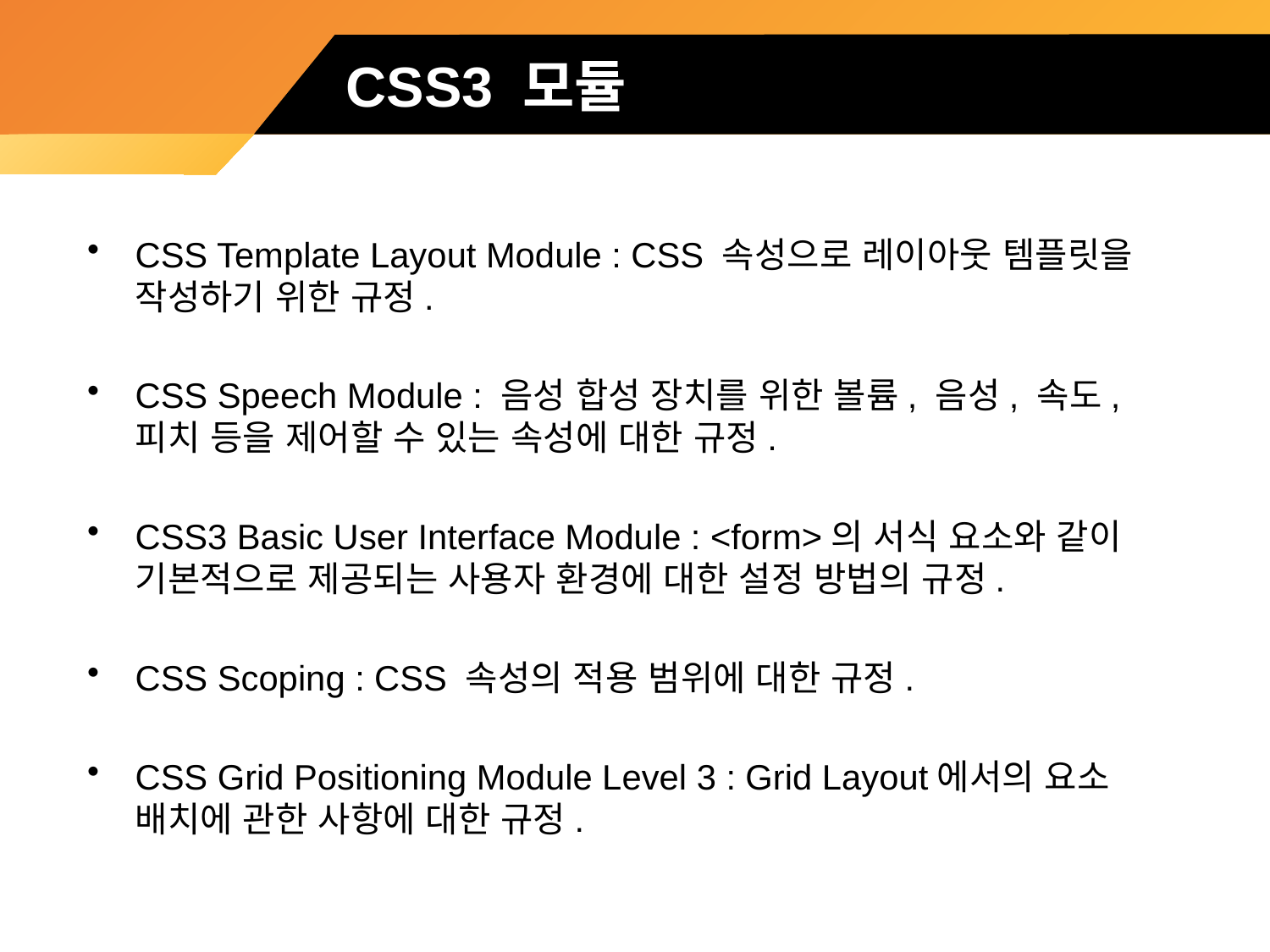

# CSS3 모듈
CSS Template Layout Module : CSS 속성으로 레이아웃 템플릿을 작성하기 위한 규정.

CSS Speech Module : 음성 합성 장치를 위한 볼륨, 음성, 속도, 피치 등을 제어할 수 있는 속성에 대한 규정.

CSS3 Basic User Interface Module : <form>의 서식 요소와 같이 기본적으로 제공되는 사용자 환경에 대한 설정 방법의 규정.

CSS Scoping : CSS 속성의 적용 범위에 대한 규정.

CSS Grid Positioning Module Level 3 : Grid Layout에서의 요소 배치에 관한 사항에 대한 규정.